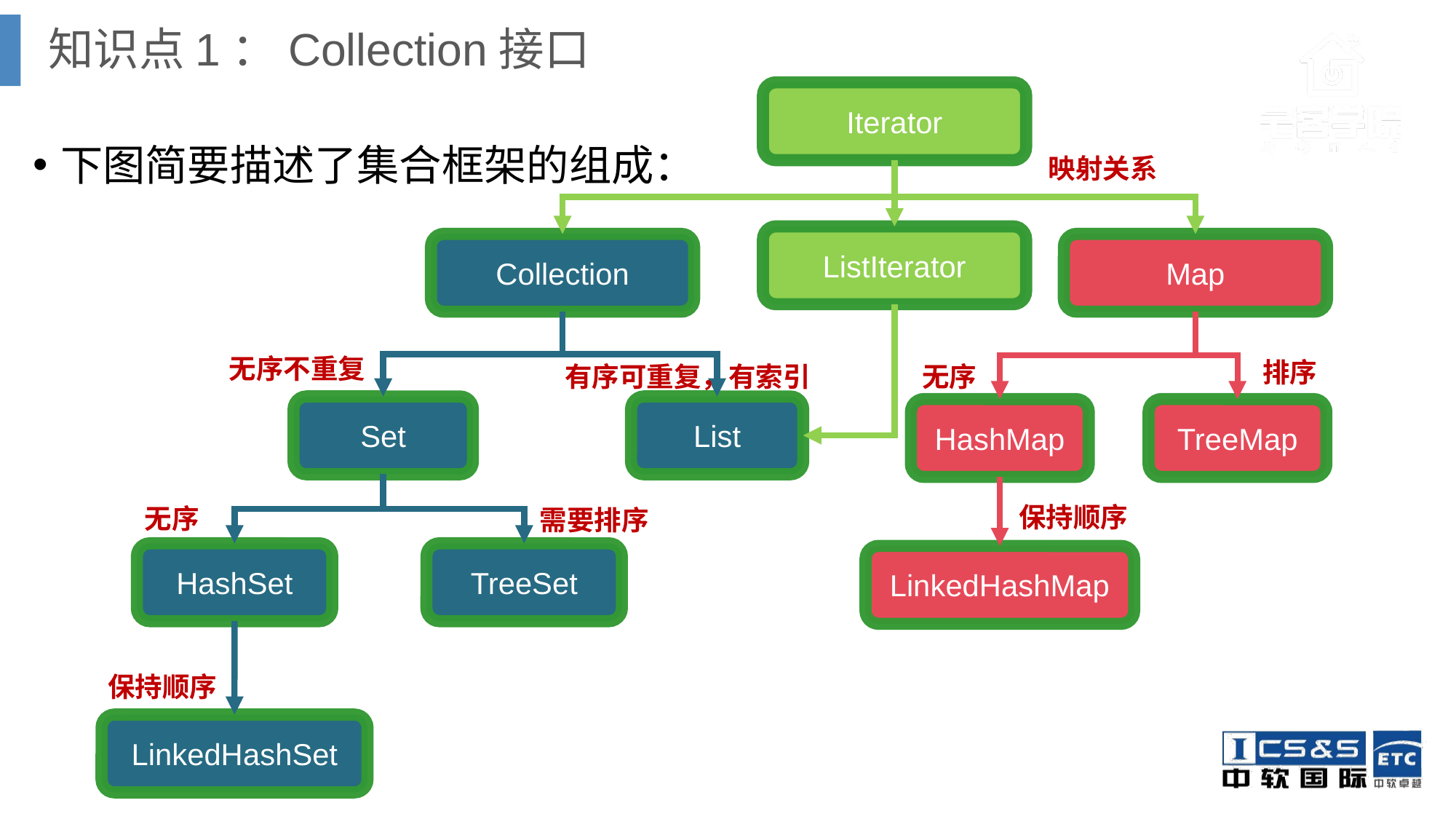

# 知识点1：Collection接口
Iterator
下图简要描述了集合框架的组成：
映射关系
ListIterator
Collection
Set
List
HashSet
TreeSet
LinkedHashSet
Map
无序不重复
排序
有序可重复，有索引
无序
HashMap
TreeMap
保持顺序
无序
需要排序
LinkedHashMap
保持顺序